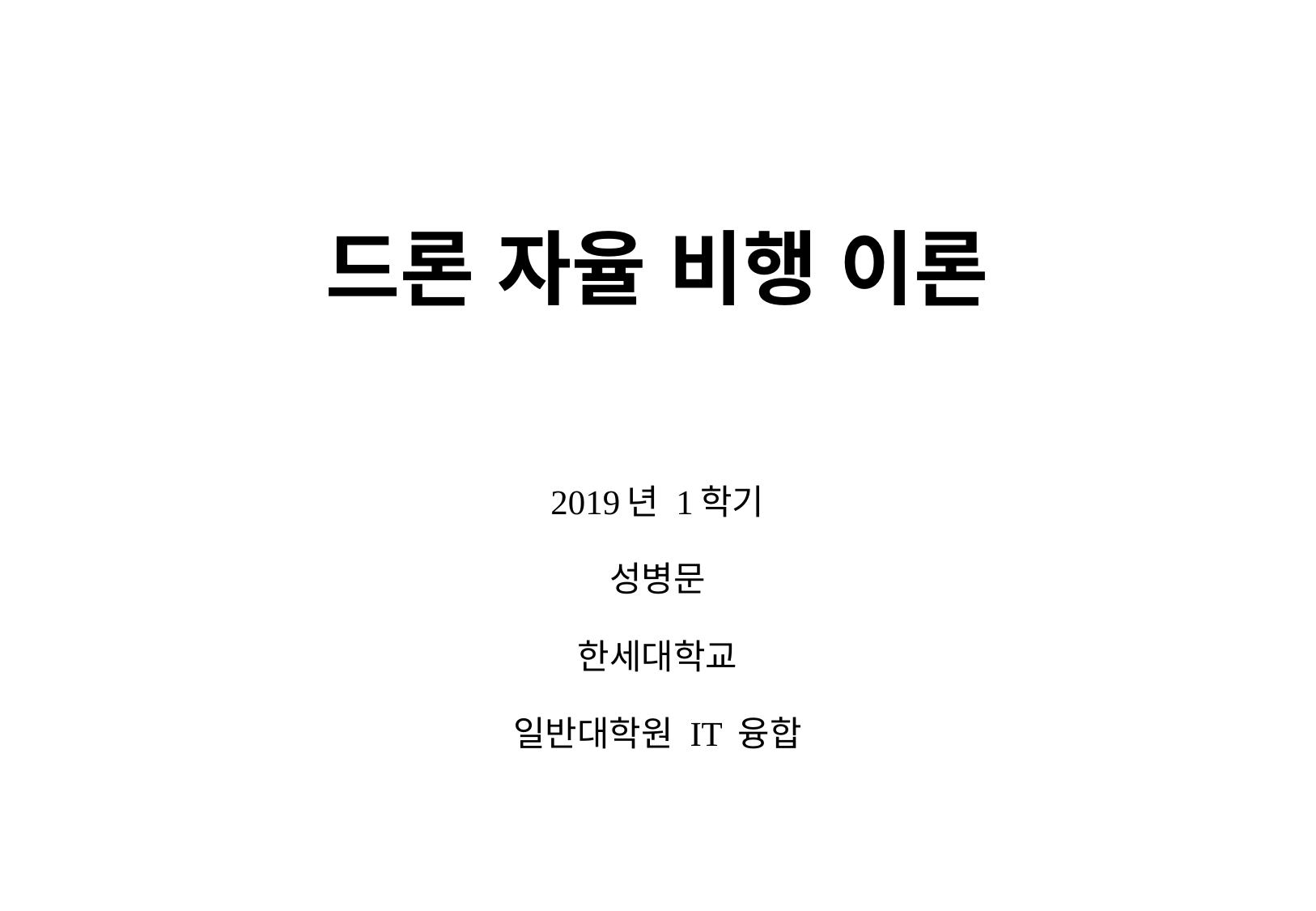

# 드론 자율 비행 이론
2019년 1학기
성병문
한세대학교
일반대학원 IT 융합